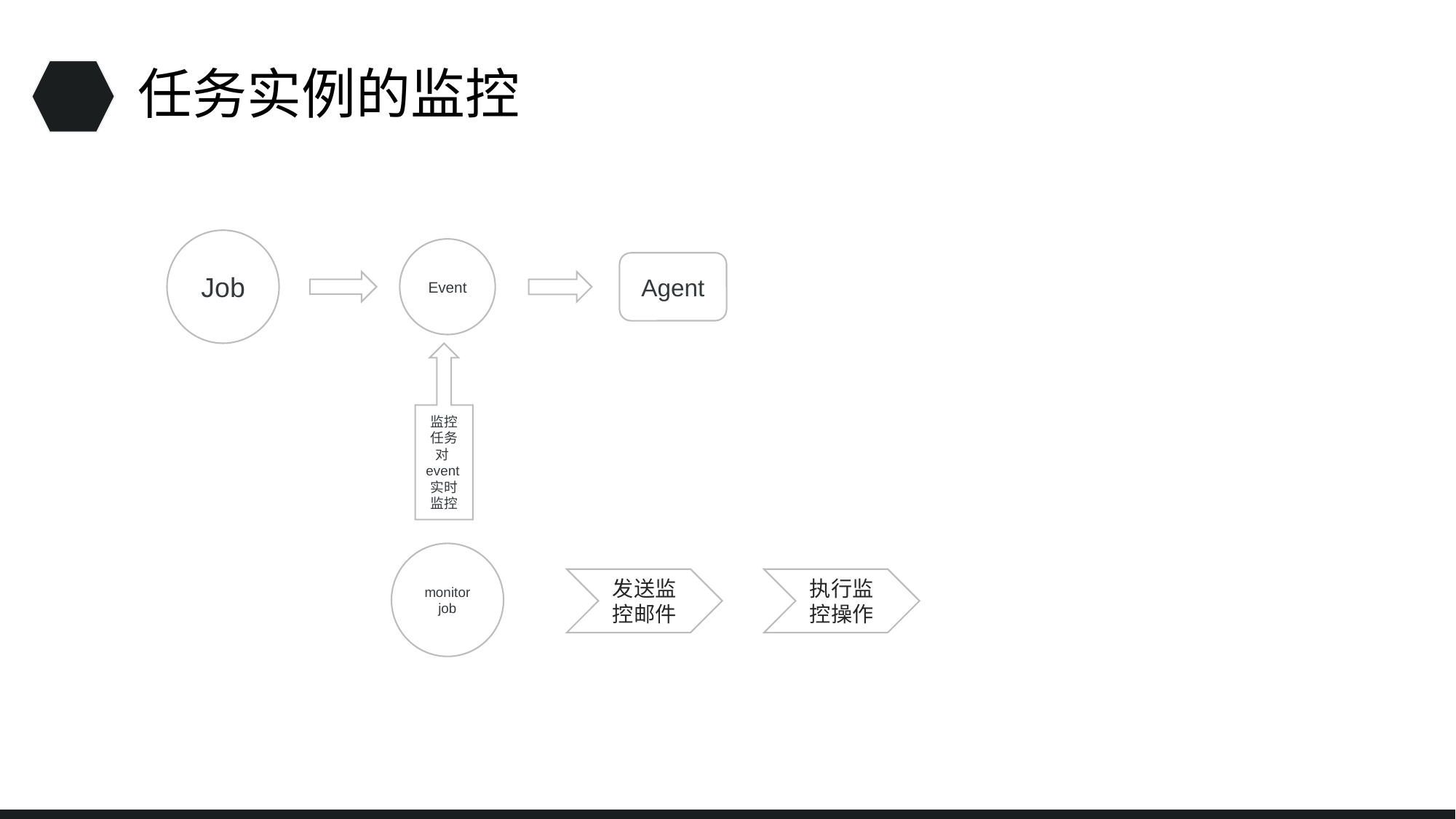

任务实例的监控
Job
Event
Agent

监控任务对event实时监控
monitor
job
发送监控邮件
执行监控操作